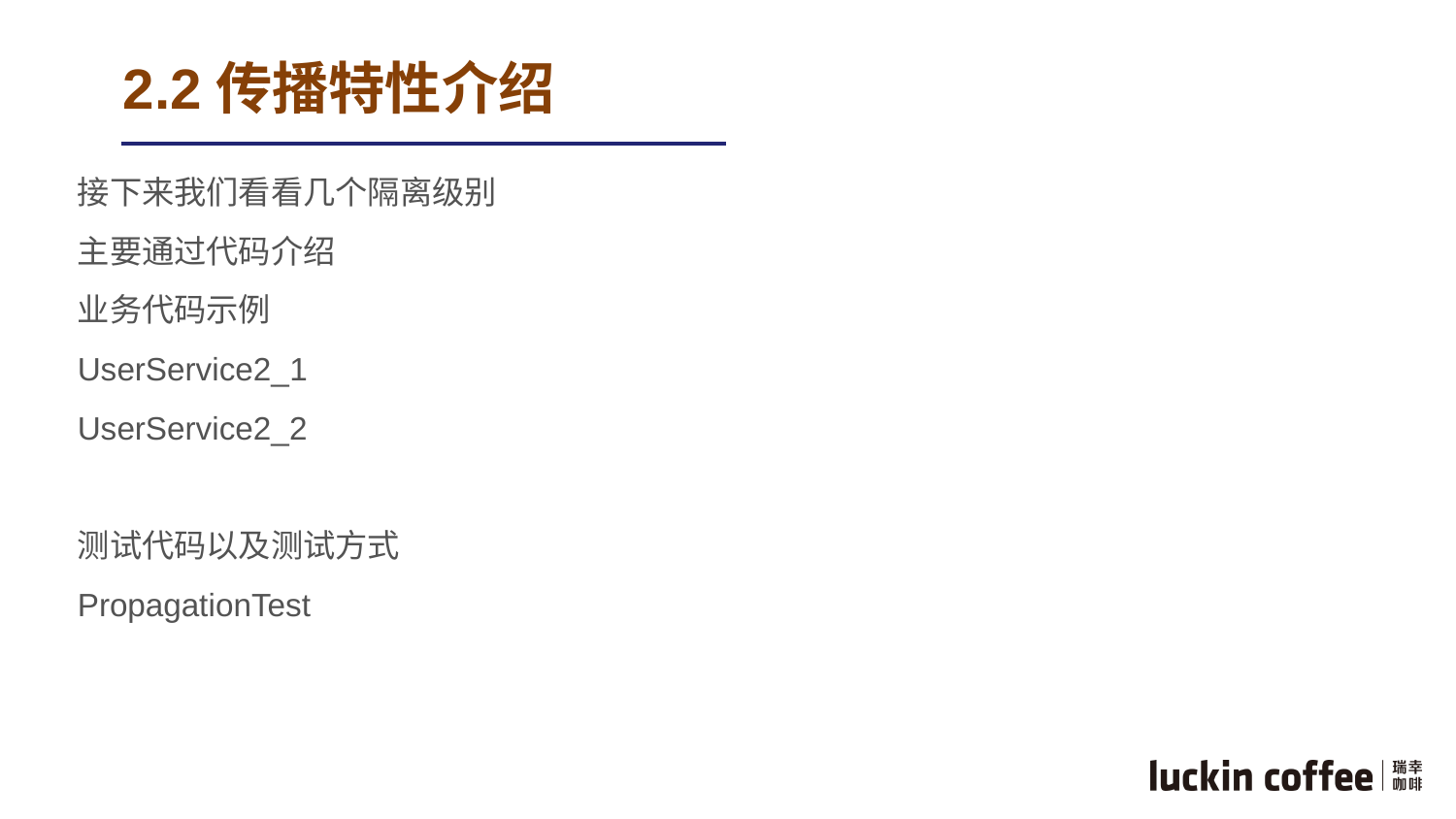

# 2.2传播特性介绍

接下来我们看看几个隔离级别
主要通过代码介绍
业务代码示例
UserService2_1
UserService2_2

测试代码以及测试方式
PropagationTest